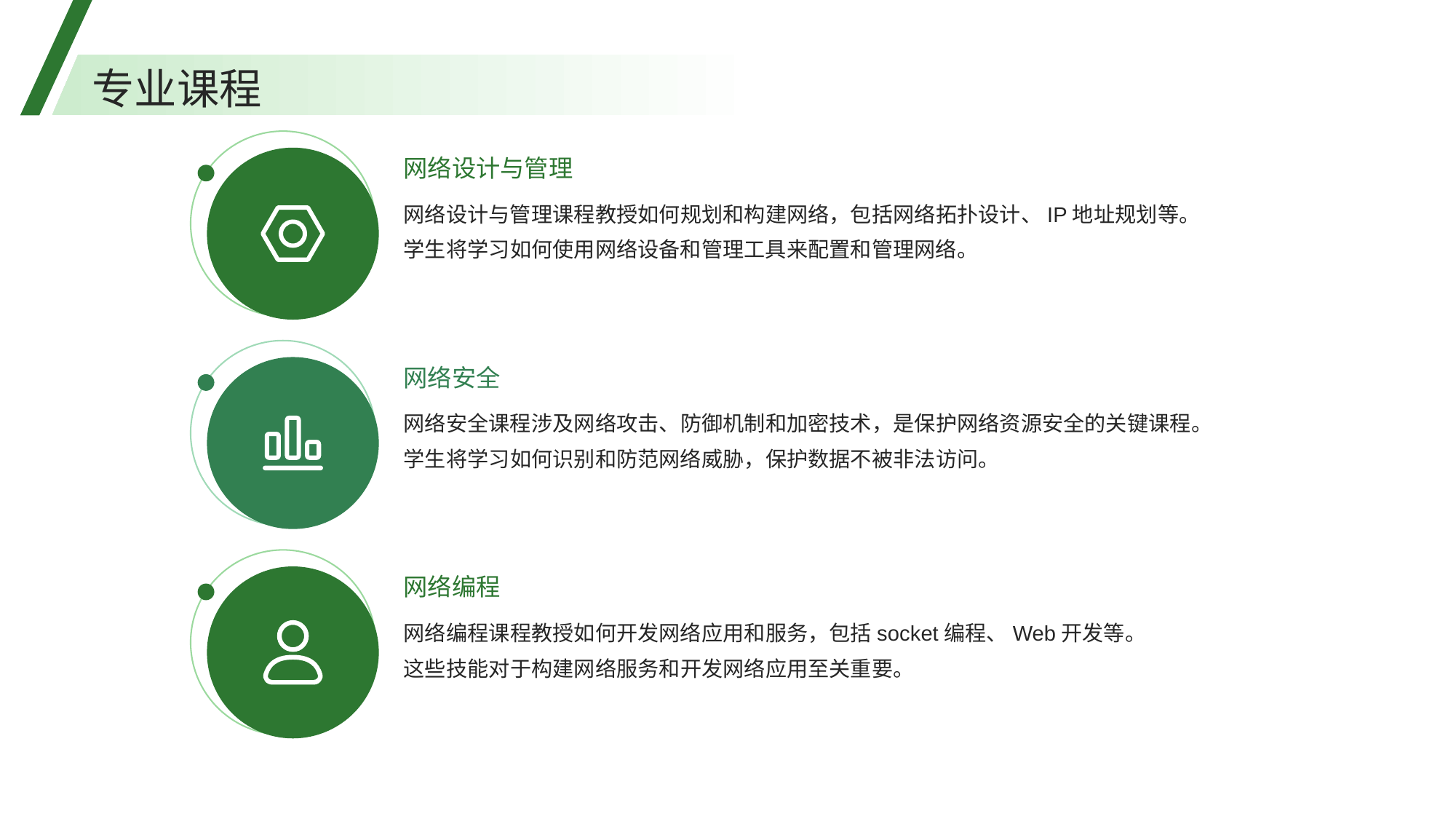

专业课程

网络设计与管理

网络设计与管理课程教授如何规划和构建网络，包括网络拓扑设计、IP地址规划等。
学生将学习如何使用网络设备和管理工具来配置和管理网络。

网络安全

网络安全课程涉及网络攻击、防御机制和加密技术，是保护网络资源安全的关键课程。
学生将学习如何识别和防范网络威胁，保护数据不被非法访问。

网络编程

网络编程课程教授如何开发网络应用和服务，包括socket编程、Web开发等。
这些技能对于构建网络服务和开发网络应用至关重要。